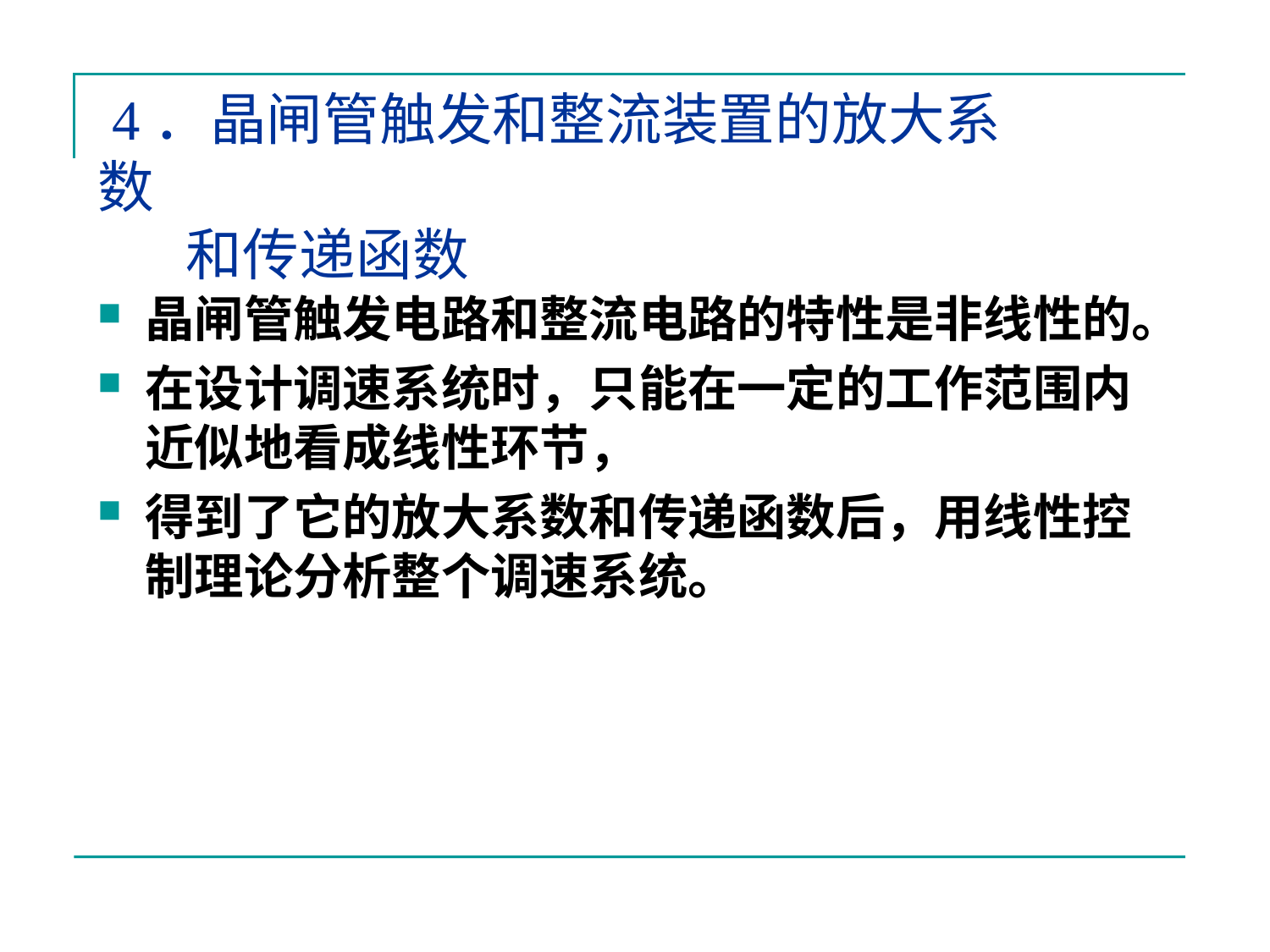

# 4．晶闸管触发和整流装置的放大系数 和传递函数
晶闸管触发电路和整流电路的特性是非线性的。
在设计调速系统时，只能在一定的工作范围内近似地看成线性环节，
得到了它的放大系数和传递函数后，用线性控制理论分析整个调速系统。